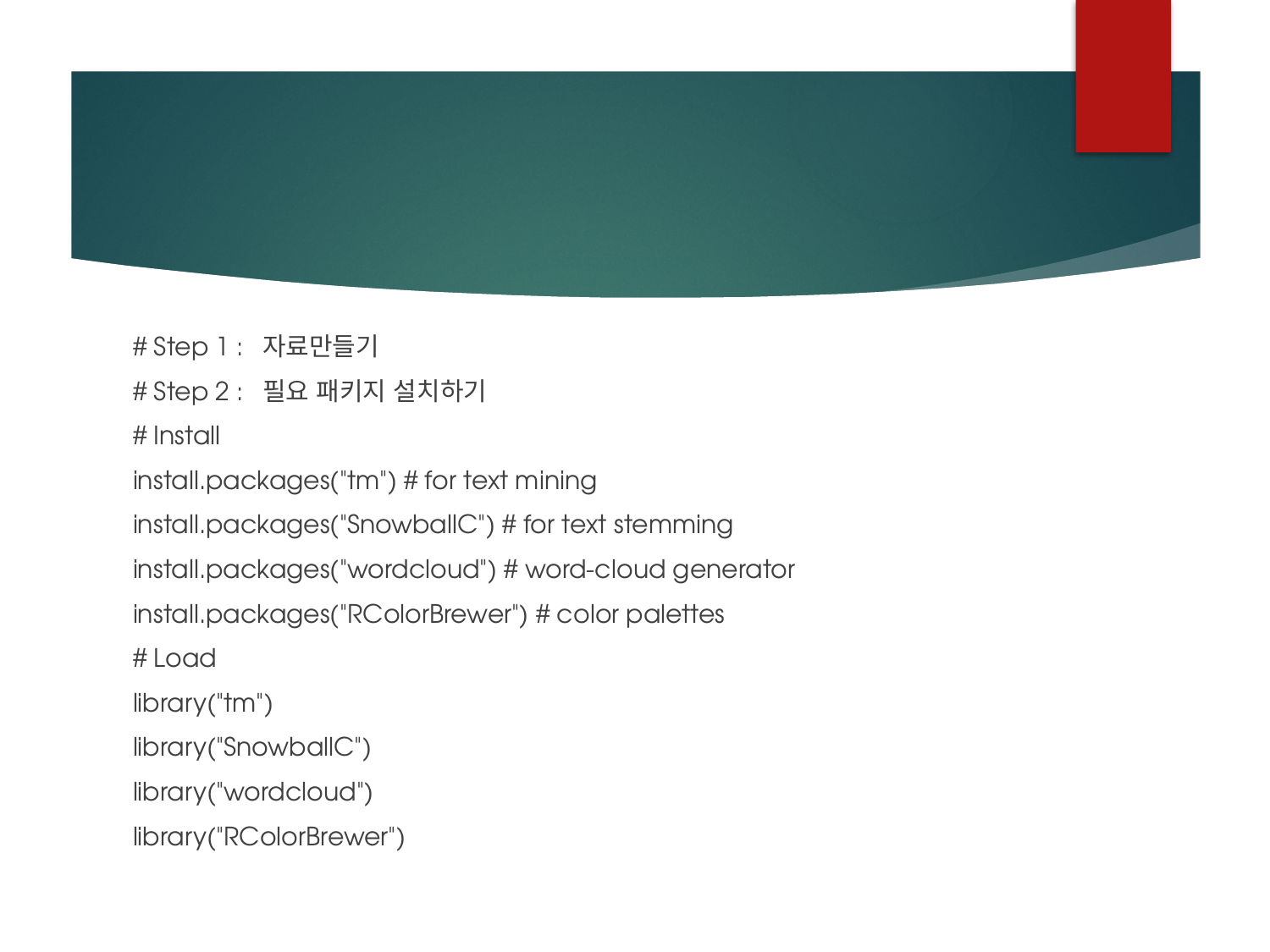

#
# Step 1 :  자료만들기
# Step 2 :  필요 패키지 설치하기
# Install
install.packages("tm") # for text mining
install.packages("SnowballC") # for text stemming
install.packages("wordcloud") # word-cloud generator
install.packages("RColorBrewer") # color palettes
# Load
library("tm")
library("SnowballC")
library("wordcloud")
library("RColorBrewer")